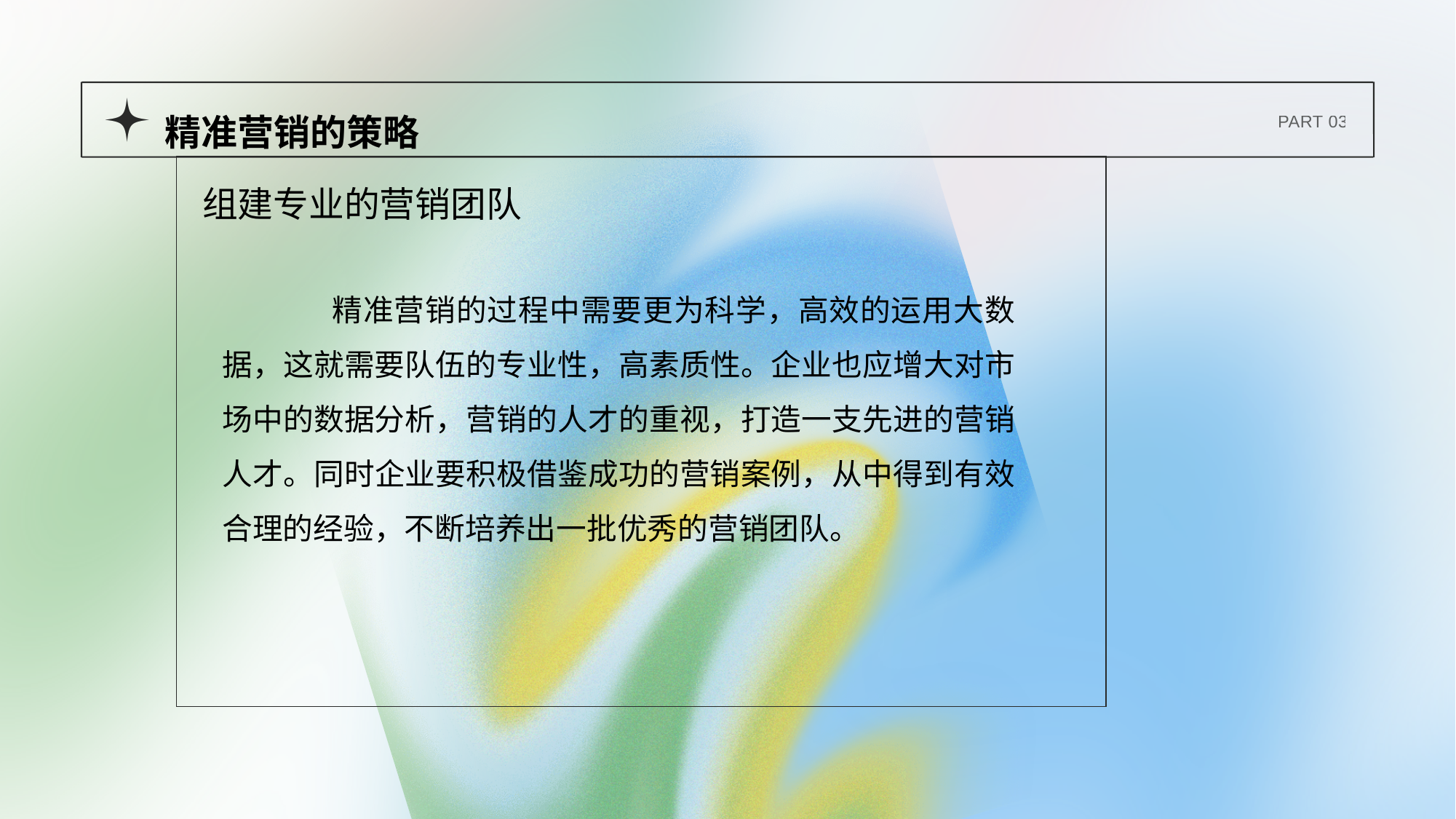

精准营销的策略

PART 03

组建专业的营销团队
	精准营销的过程中需要更为科学，高效的运用大数据，这就需要队伍的专业性，高素质性。企业也应增大对市场中的数据分析，营销的人才的重视，打造一支先进的营销人才。同时企业要积极借鉴成功的营销案例，从中得到有效合理的经验，不断培养出一批优秀的营销团队。